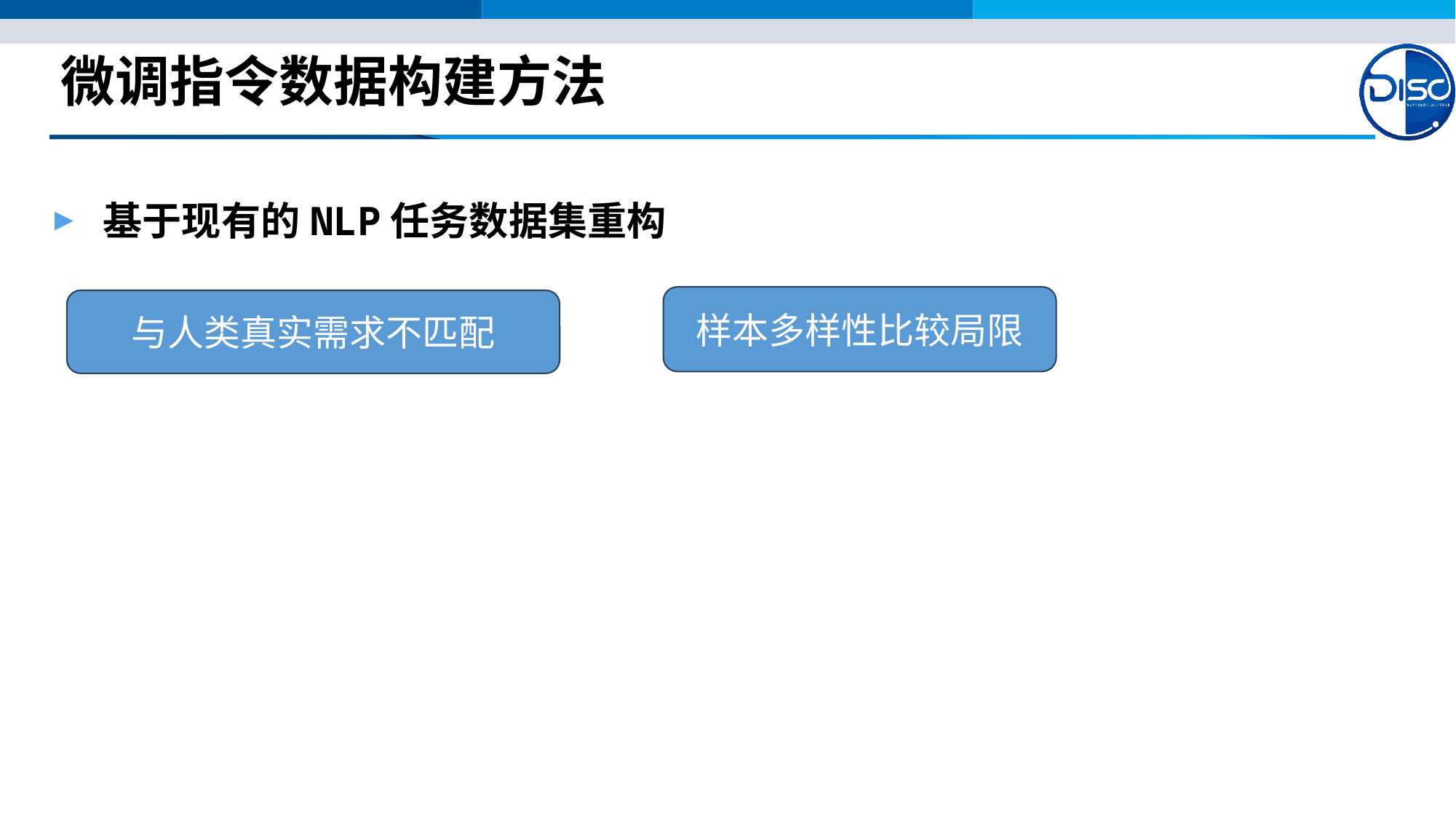

# 微调指令数据构建方法
基于现有的NLP任务数据集重构

样本多样性比较局限
与人类真实需求不匹配